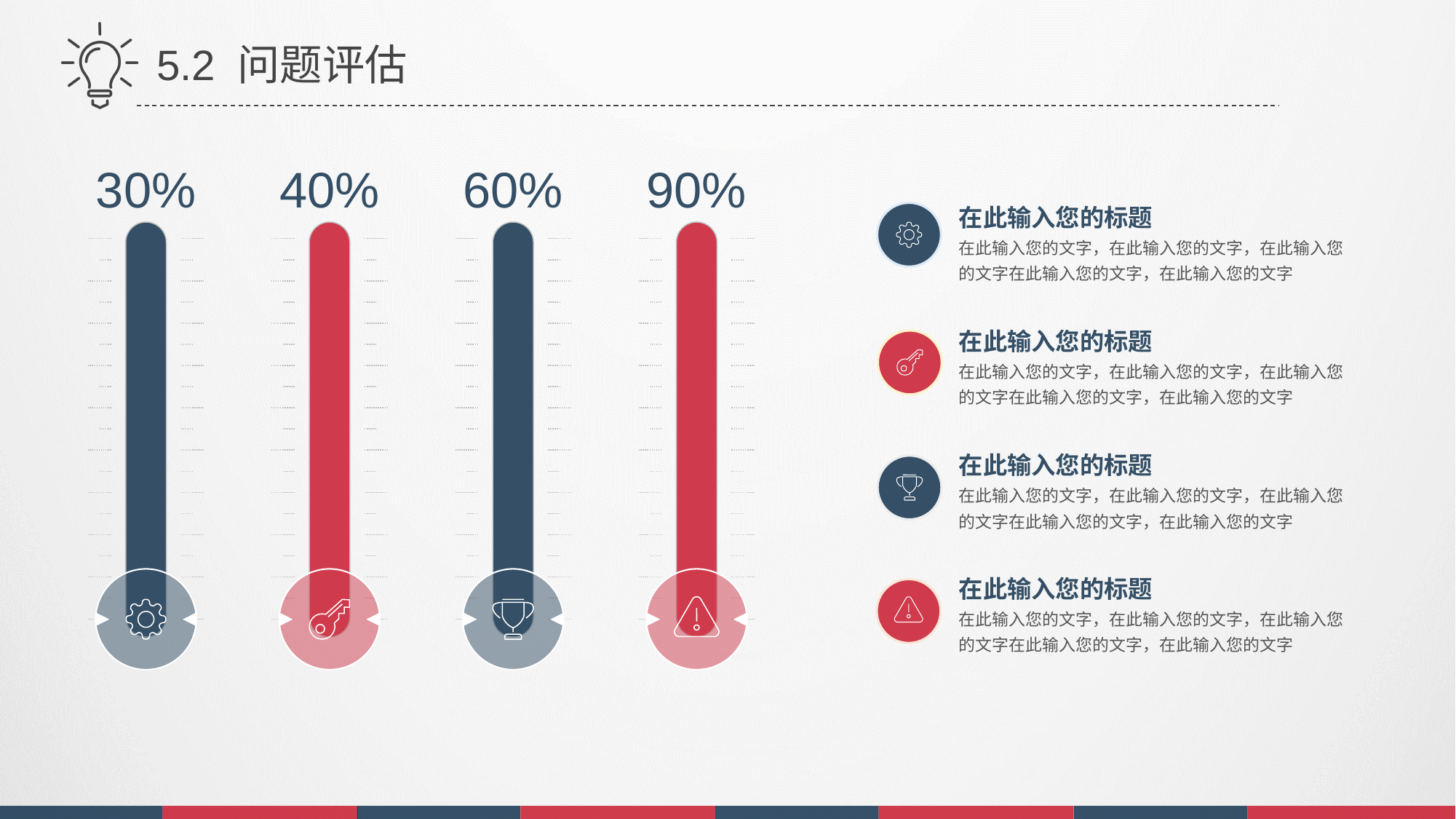

5.2 问题评估
30%
40%
60%
90%
在此输入您的标题
在此输入您的文字，在此输入您的文字，在此输入您的文字在此输入您的文字，在此输入您的文字

在此输入您的标题
在此输入您的文字，在此输入您的文字，在此输入您的文字在此输入您的文字，在此输入您的文字

在此输入您的标题
在此输入您的文字，在此输入您的文字，在此输入您的文字在此输入您的文字，在此输入您的文字

在此输入您的标题
在此输入您的文字，在此输入您的文字，在此输入您的文字在此输入您的文字，在此输入您的文字